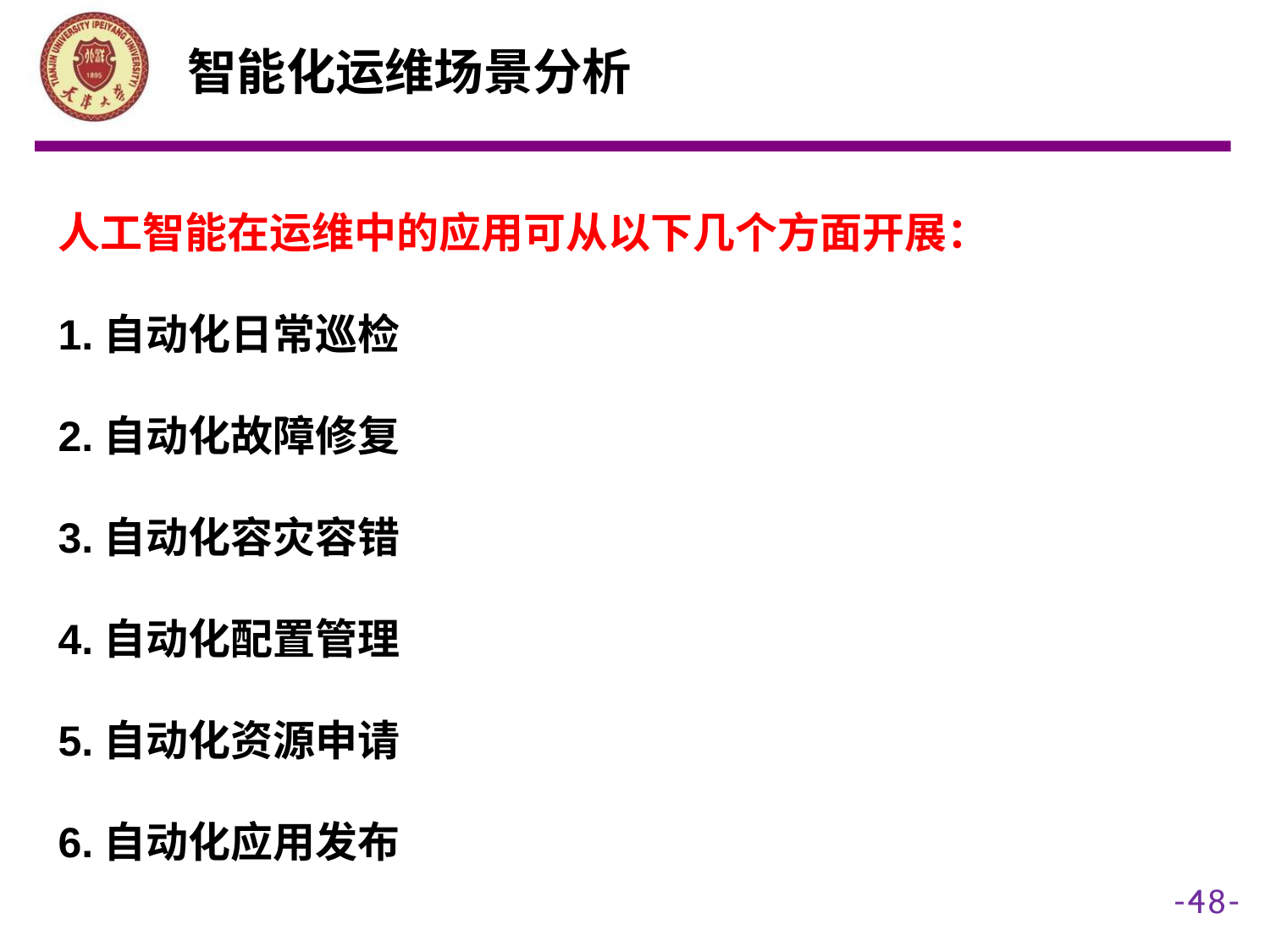

智能化运维场景分析
人工智能在运维中的应用可从以下几个方面开展：
1.自动化日常巡检
2.自动化故障修复
3.自动化容灾容错
4.自动化配置管理
5.自动化资源申请
6.自动化应用发布